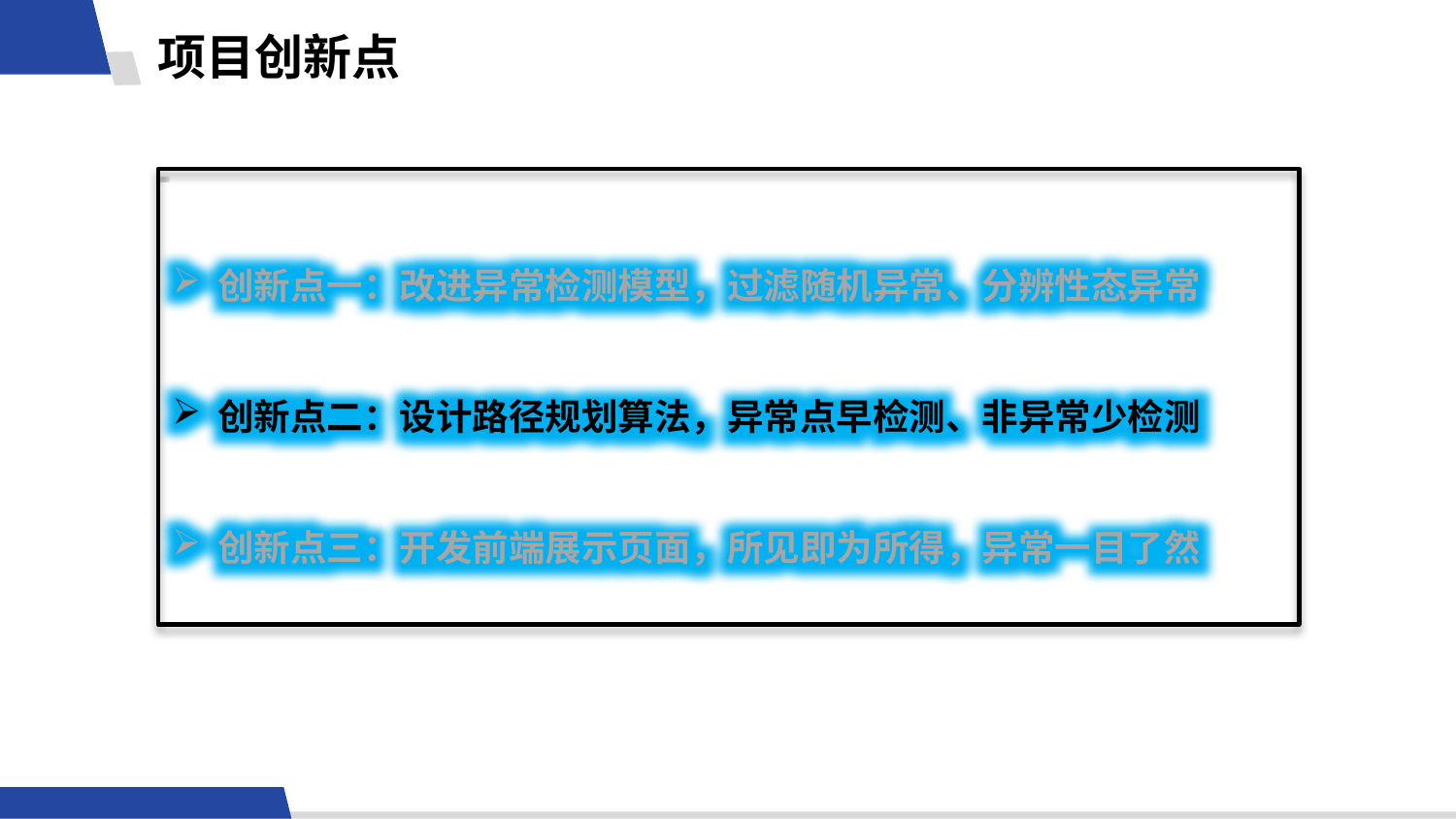

项目创新点

创新点一：改进异常检测模型，过滤随机异常、分辨性态异常
创新点二：设计路径规划算法，异常点早检测、非异常少检测
创新点三：开发前端展示页面，所见即为所得，异常一目了然